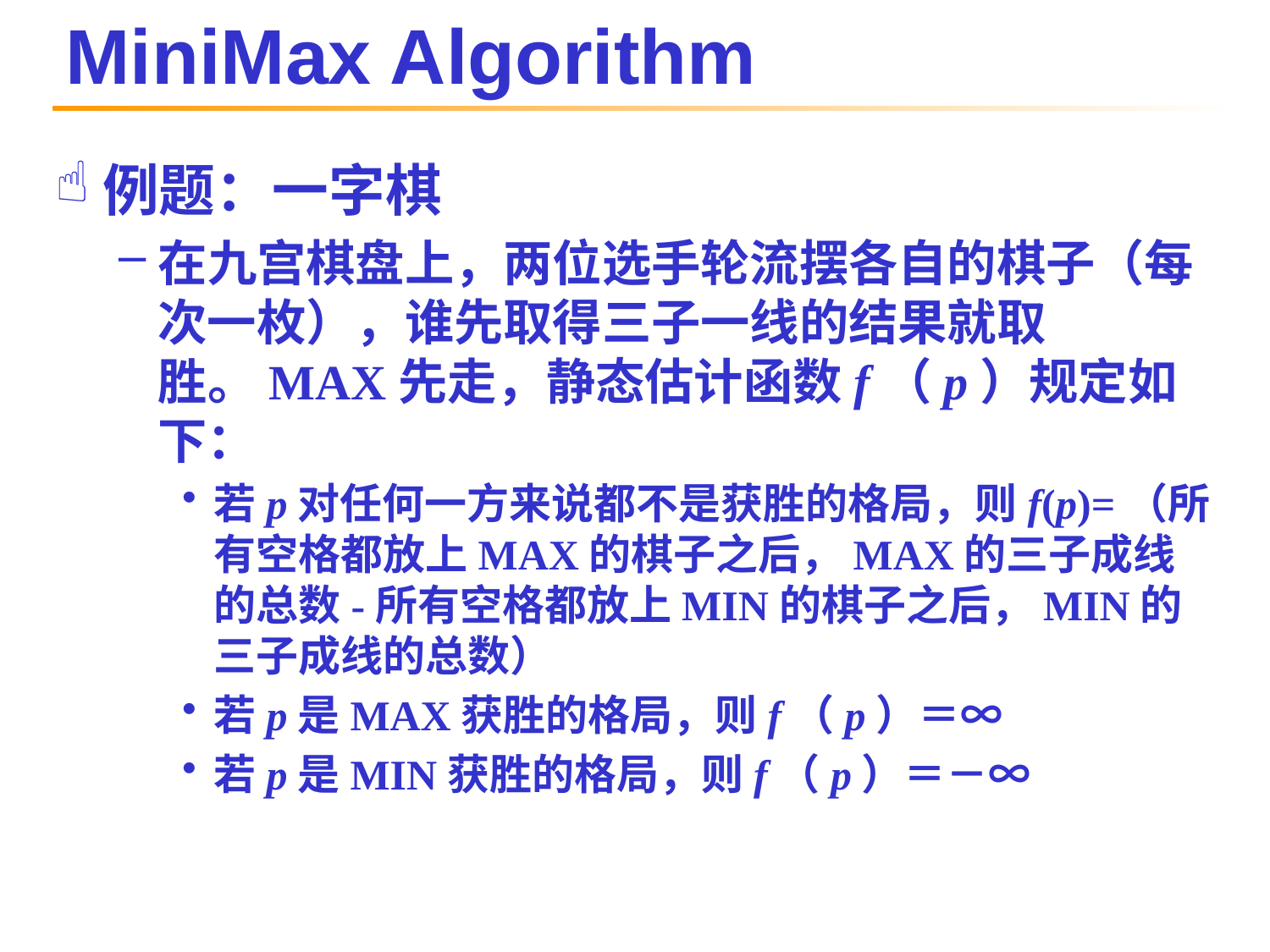

# MiniMax Algorithm
例题：一字棋
在九宫棋盘上，两位选手轮流摆各自的棋子（每次一枚），谁先取得三子一线的结果就取胜。MAX先走，静态估计函数f（p）规定如下：
若p对任何一方来说都不是获胜的格局，则f(p)=（所有空格都放上MAX的棋子之后，MAX的三子成线的总数-所有空格都放上MIN的棋子之后，MIN的三子成线的总数）
若p是MAX获胜的格局，则f（p）＝∞
若p是MIN获胜的格局，则f（p）＝－∞